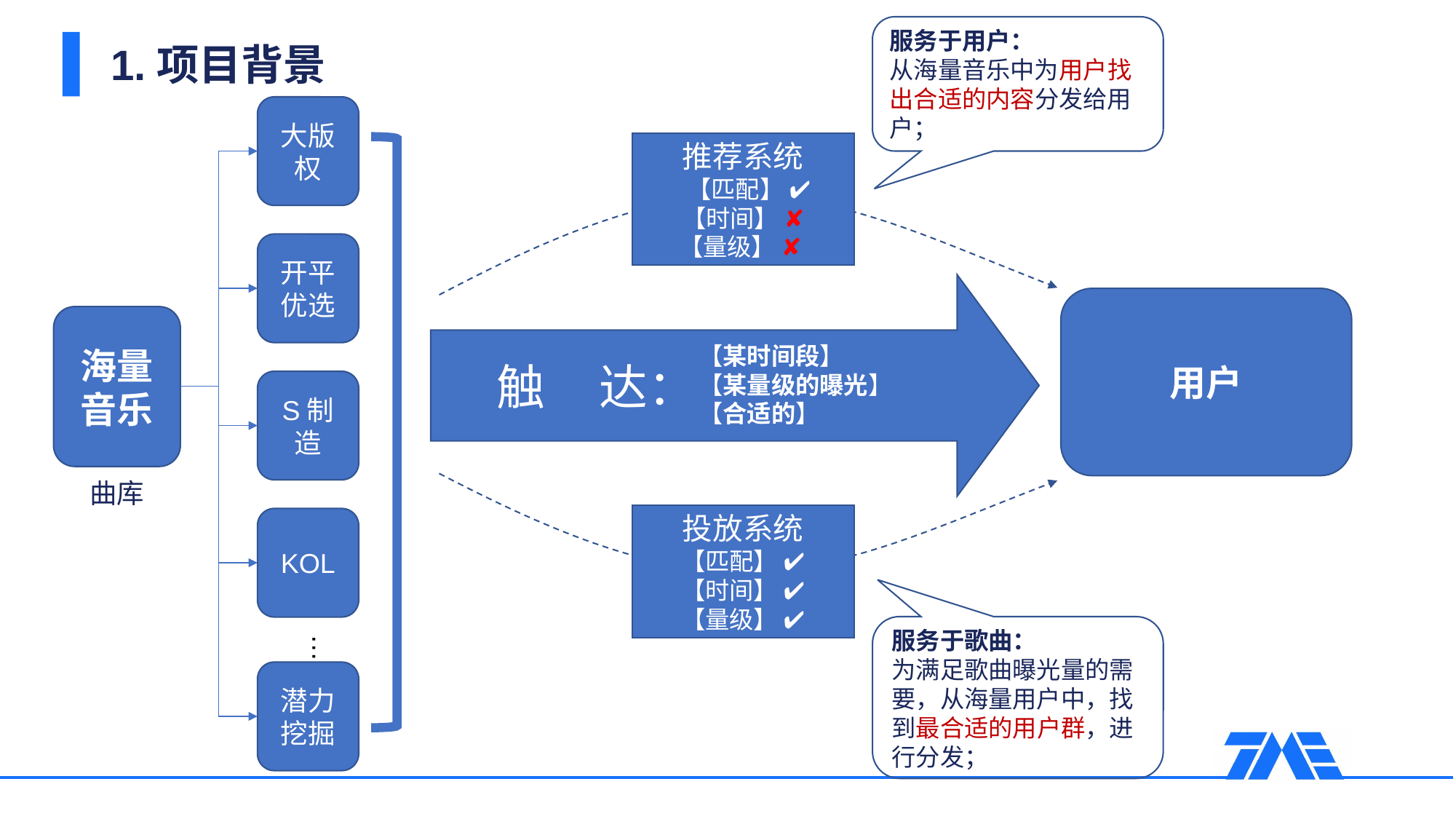

服务于用户：
从海量音乐中为用户找出合适的内容分发给用户；
# 1.项目背景
大版权
开平优选
S制造
KOL
…
潜力挖掘
推荐系统
 【匹配】 ✔
【时间】 ✘
【量级】 ✘

    触     达：
用户

海量音乐
曲库
【某时间段】
【某量级的曝光】
【合适的】

投放系统
【匹配】 ✔
【时间】 ✔
【量级】 ✔

服务于歌曲：
为满足歌曲曝光量的需要，从海量用户中，找到最合适的用户群，进行分发；